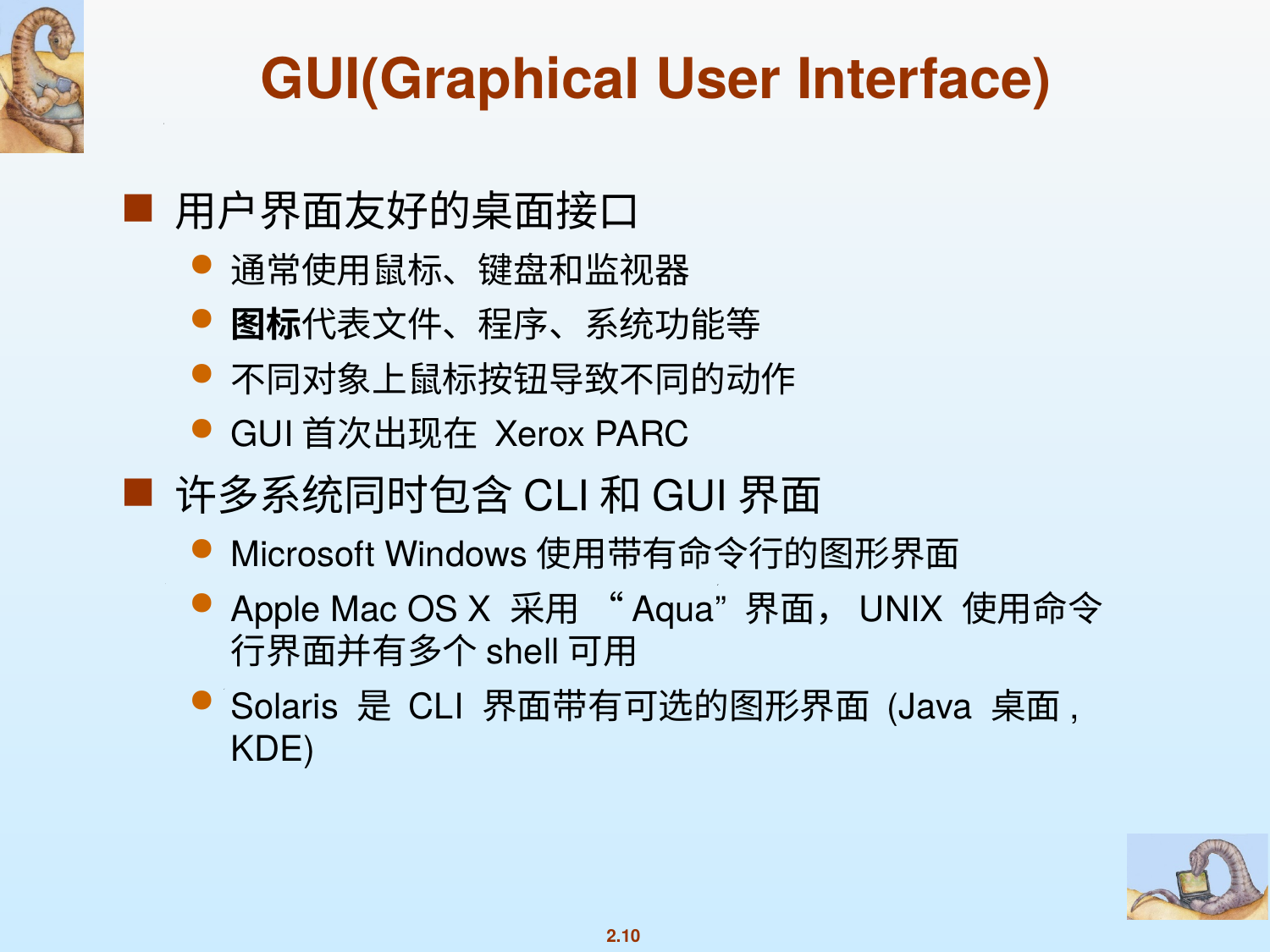

# GUI(Graphical User Interface)
用户界面友好的桌面接口
通常使用鼠标、键盘和监视器
图标代表文件、程序、系统功能等
不同对象上鼠标按钮导致不同的动作
GUI首次出现在 Xerox PARC
许多系统同时包含CLI和GUI界面
Microsoft Windows使用带有命令行的图形界面
Apple Mac OS X 采用 “Aqua” 界面，UNIX 使用命令行界面并有多个shell可用
Solaris 是 CLI 界面带有可选的图形界面 (Java 桌面, KDE)